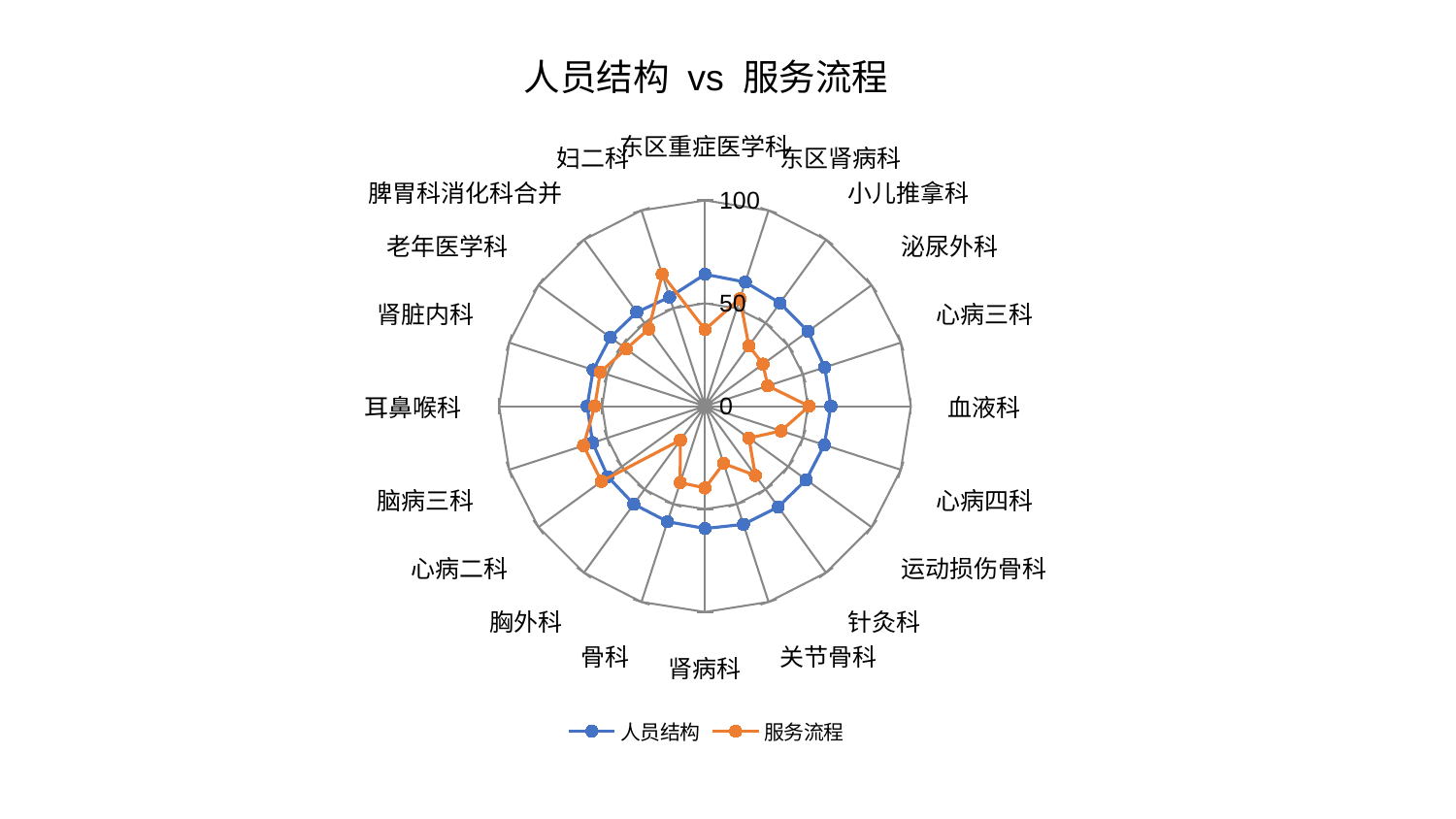

### Chart: 人员结构 vs 服务流程

| Category | 人员结构 | 服务流程 |
|---|---|---|
| 东区重症医学科 | 64.09644020663154 | 37.228918606575796 |
| 东区肾病科 | 63.39396727757618 | 54.931618092149336 |
| 小儿推拿科 | 61.96269480946632 | 36.23775005879311 |
| 泌尿外科 | 61.843518511219635 | 34.816329260945075 |
| 心病三科 | 61.148643295087176 | 32.020753773940505 |
| 血液科 | 61.138524985534076 | 50.580795648103575 |
| 心病四科 | 60.935583519573335 | 38.87281442162026 |
| 运动损伤骨科 | 60.772937540108394 | 26.381553520257356 |
| 针灸科 | 60.517222083622485 | 41.619176031449335 |
| 关节骨科 | 60.37175646103768 | 29.278044909276552 |
| 肾病科 | 59.4473481657703 | 39.735730922427486 |
| 骨科 | 59.00328975340321 | 39.075738017251254 |
| 胸外科 | 58.84763910661964 | 20.380726212962994 |
| 心病二科 | 58.33588345361002 | 62.15294932755734 |
| 脑病三科 | 57.410505786213804 | 62.06282744204784 |
| 耳鼻喉科 | 57.24740352574935 | 53.543426828573864 |
| 肾脏内科 | 57.11123690403085 | 53.470805914791285 |
| 老年医学科 | 56.85614576825734 | 47.37769672270717 |
| 脾胃科消化科合并 | 56.45912445690958 | 46.39232211712828 |
| 妇二科 | 55.708684620313555 | 67.47077090471318 |
25